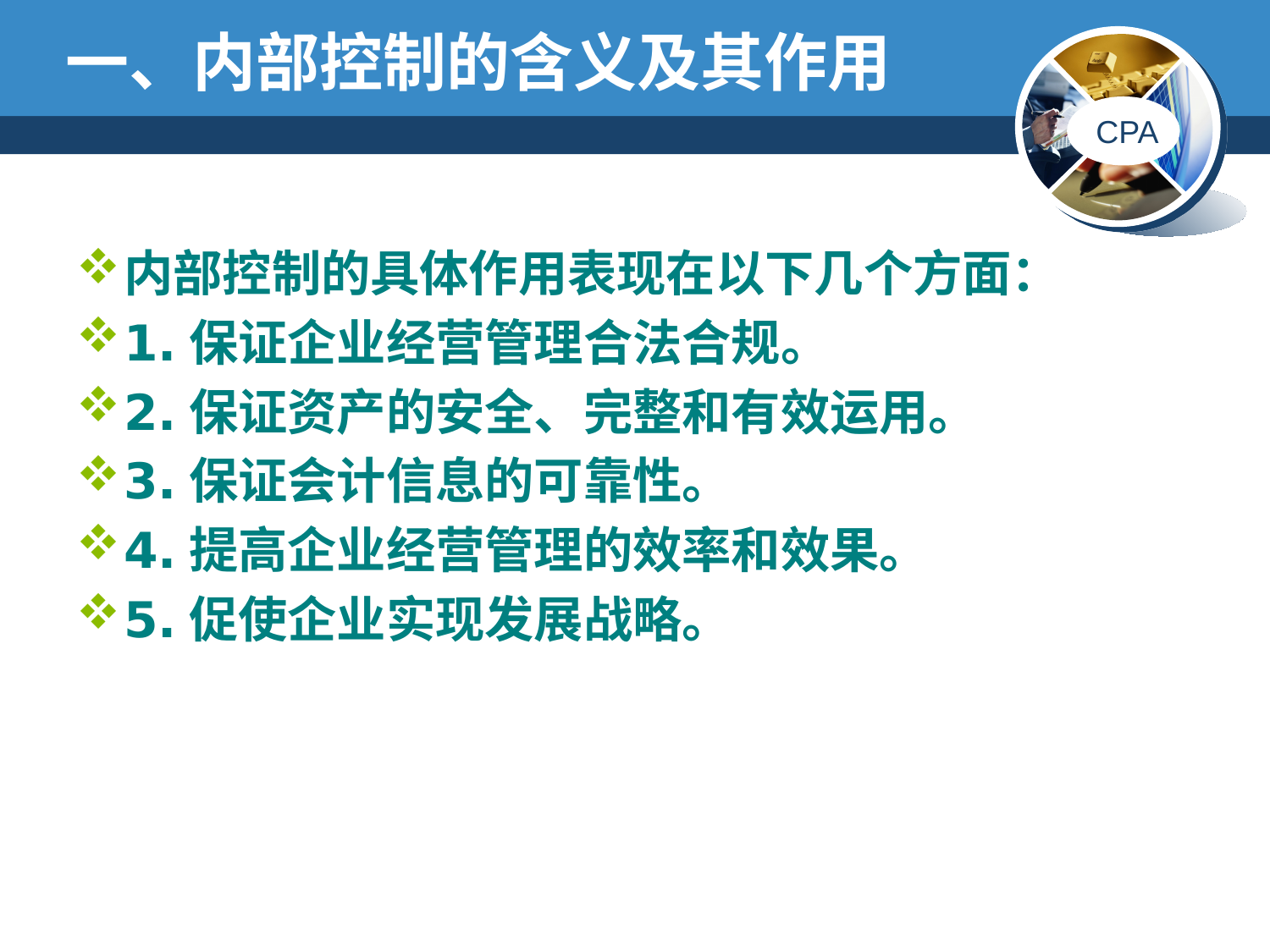

# 一、内部控制的含义及其作用
内部控制的具体作用表现在以下几个方面：
1.保证企业经营管理合法合规。
2.保证资产的安全、完整和有效运用。
3.保证会计信息的可靠性。
4.提高企业经营管理的效率和效果。
5.促使企业实现发展战略。